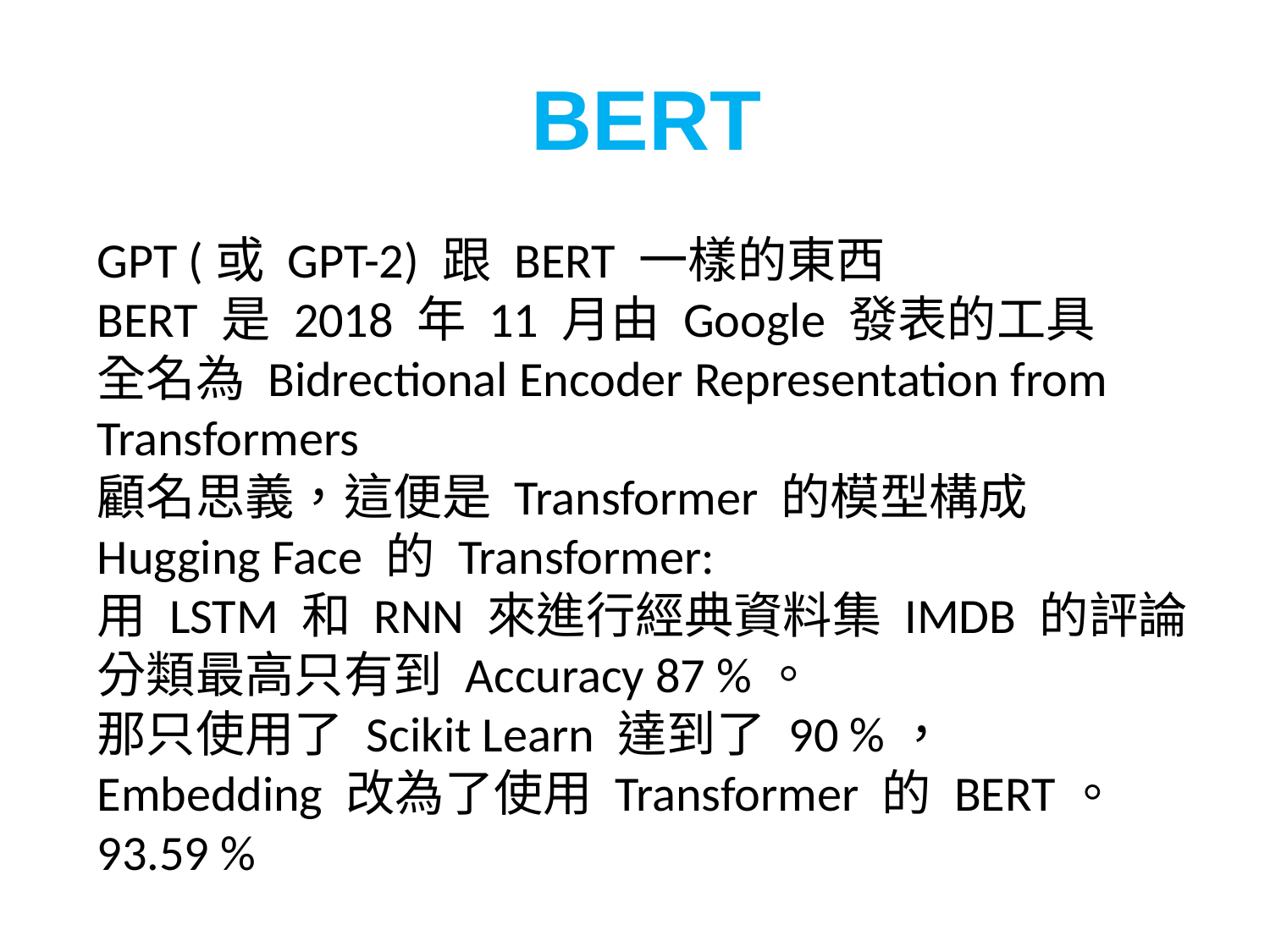

BERT
GPT (或 GPT-2) 跟 BERT 一樣的東西
BERT 是 2018 年 11 月由 Google 發表的工具
全名為 Bidrectional Encoder Representation from Transformers
顧名思義，這便是 Transformer 的模型構成
Hugging Face 的 Transformer:
用 LSTM 和 RNN 來進行經典資料集 IMDB 的評論分類最高只有到 Accuracy 87 %。
那只使用了 Scikit Learn 達到了 90 %，
Embedding 改為了使用 Transformer 的 BERT。
93.59 %